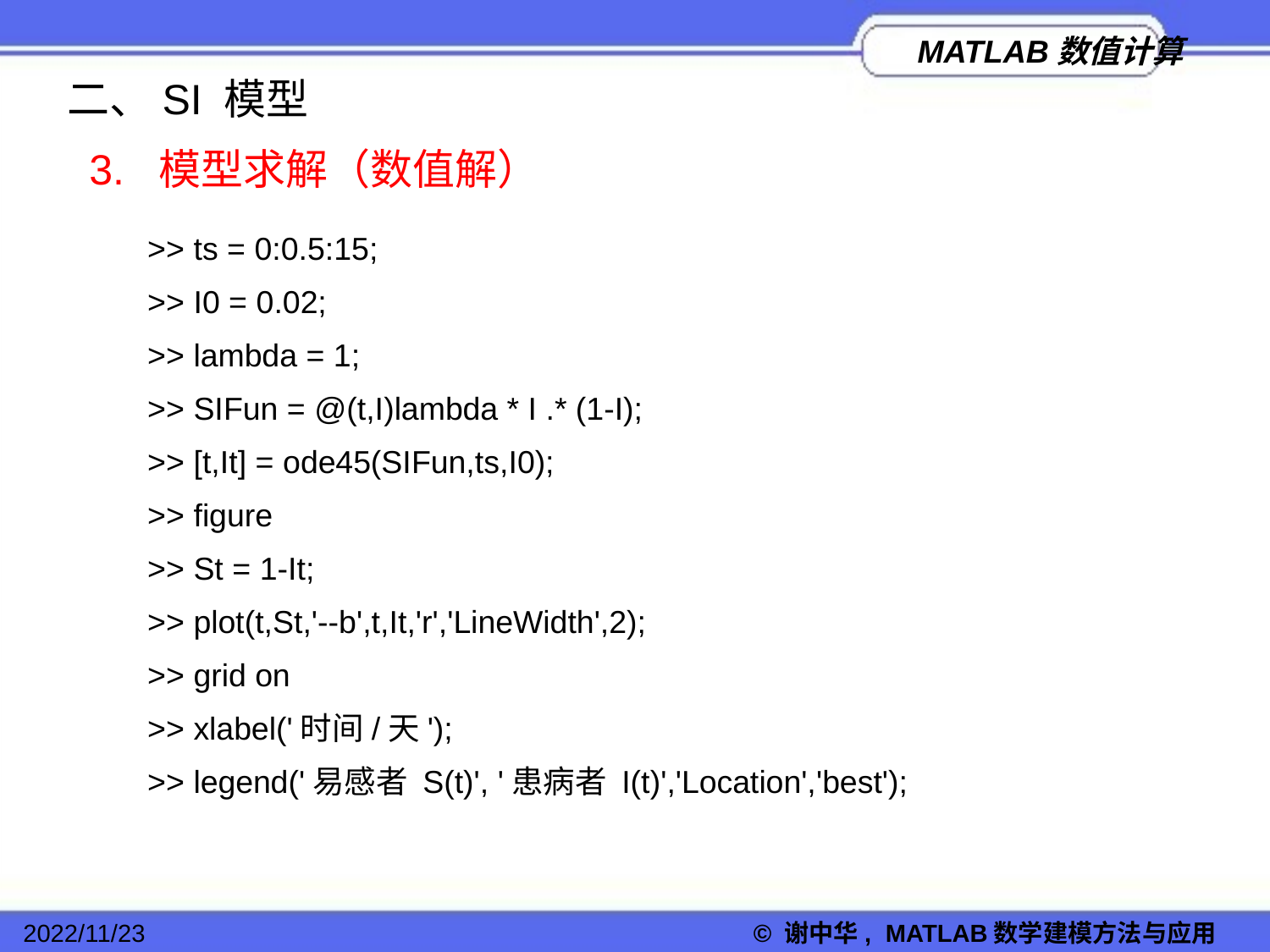

二、SI 模型
3.  模型求解（数值解）
>> ts = 0:0.5:15;
>> I0 = 0.02;
>> lambda = 1;
>> SIFun = @(t,I)lambda * I .* (1-I);
>> [t,It] = ode45(SIFun,ts,I0);
>> figure
>> St = 1-It;
>> plot(t,St,'--b',t,It,'r','LineWidth',2);
>> grid on
>> xlabel('时间/天');
>> legend('易感者 S(t)', '患病者 I(t)','Location','best');
2022/11/23
© 谢中华,  MATLAB数学建模方法与应用